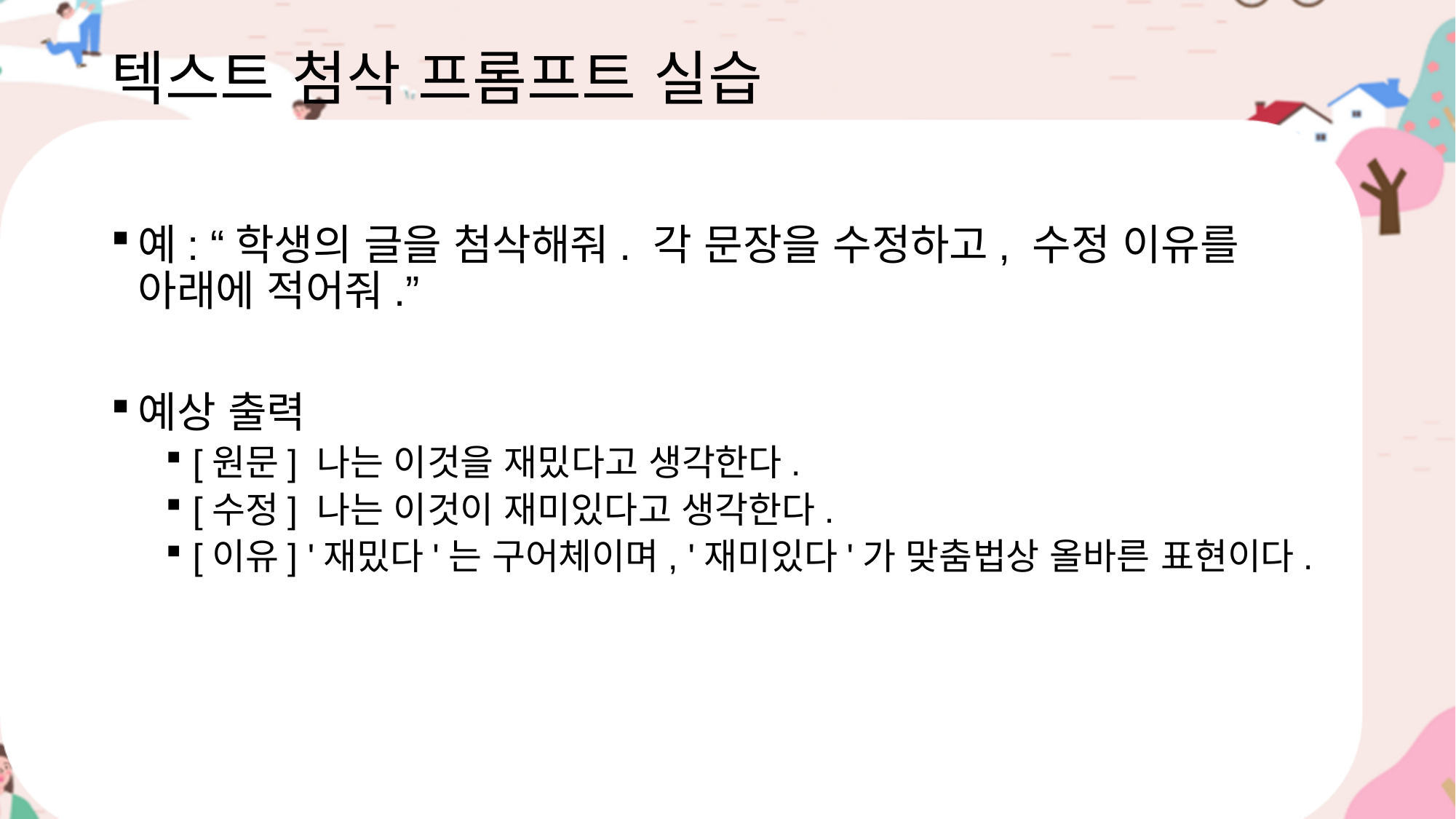

# 텍스트 첨삭 프롬프트 실습
예: “학생의 글을 첨삭해줘. 각 문장을 수정하고, 수정 이유를 아래에 적어줘.”

예상 출력
[원문] 나는 이것을 재밌다고 생각한다.
[수정] 나는 이것이 재미있다고 생각한다.
[이유] '재밌다'는 구어체이며, '재미있다'가 맞춤법상 올바른 표현이다.